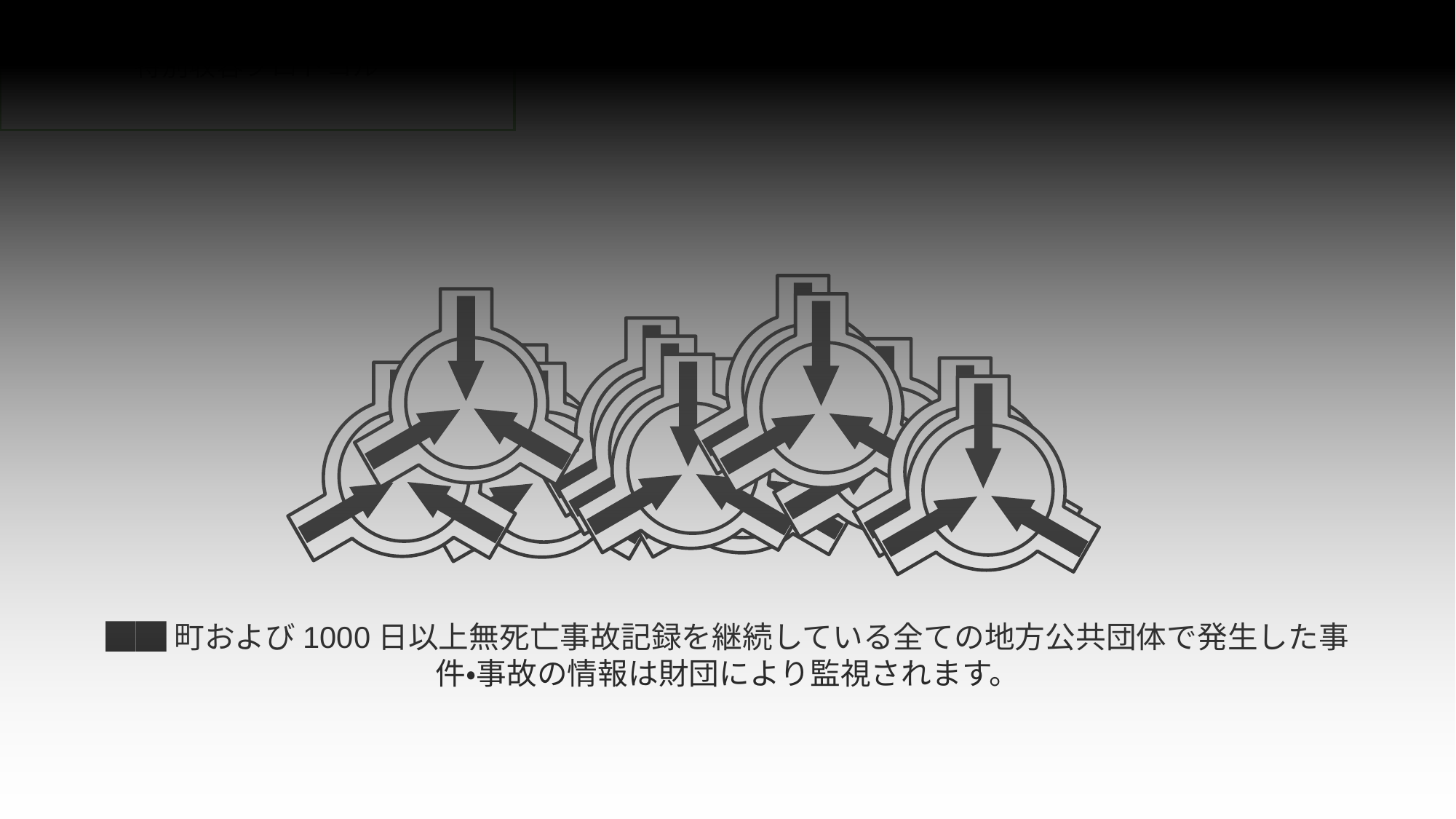

特別収容プロトコル

██町および1000日以上無死亡事故記録を継続している全ての地方公共団体で発生した事件・事故の情報は財団により監視されます。